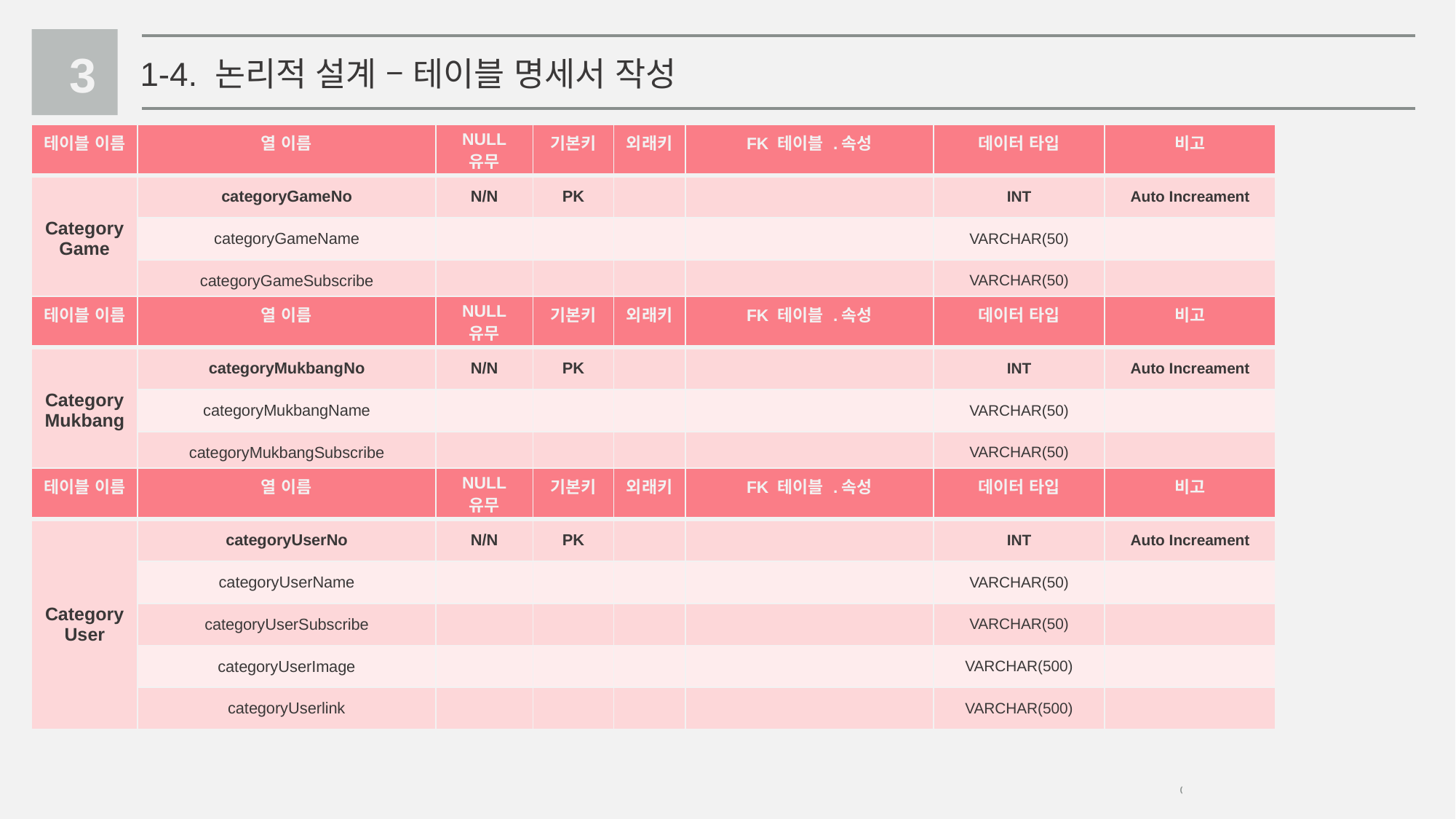

3
1-4. 논리적 설계 – 테이블 명세서 작성
| 테이블 이름 | 열 이름 | NULL 유무 | 기본키 | 외래키 | FK 테이블 .속성 | 데이터 타입 | 비고 |
| --- | --- | --- | --- | --- | --- | --- | --- |
| CategoryGame | categoryGameNo | N/N | PK |  |  | INT | Auto Increament |
|  | categoryGameName |  |  |  |  | VARCHAR(50) |  |
|  | categoryGameSubscribe |  |  |  |  | VARCHAR(50) |  |
| 테이블 이름 | 열 이름 | NULL 유무 | 기본키 | 외래키 | FK 테이블 .속성 | 데이터 타입 | 비고 |
| --- | --- | --- | --- | --- | --- | --- | --- |
| CategoryMukbang | categoryMukbangNo | N/N | PK |  |  | INT | Auto Increament |
|  | categoryMukbangName |  |  |  |  | VARCHAR(50) |  |
|  | categoryMukbangSubscribe |  |  |  |  | VARCHAR(50) |  |
| 테이블 이름 | 열 이름 | NULL 유무 | 기본키 | 외래키 | FK 테이블 .속성 | 데이터 타입 | 비고 |
| --- | --- | --- | --- | --- | --- | --- | --- |
| CategoryUser | categoryUserNo | N/N | PK |  |  | INT | Auto Increament |
|  | categoryUserName |  |  |  |  | VARCHAR(50) |  |
|  | categoryUserSubscribe |  |  |  |  | VARCHAR(50) |  |
|  | categoryUserImage |  |  |  |  | VARCHAR(500) |  |
|  | categoryUserlink |  |  |  |  | VARCHAR(500) |  |